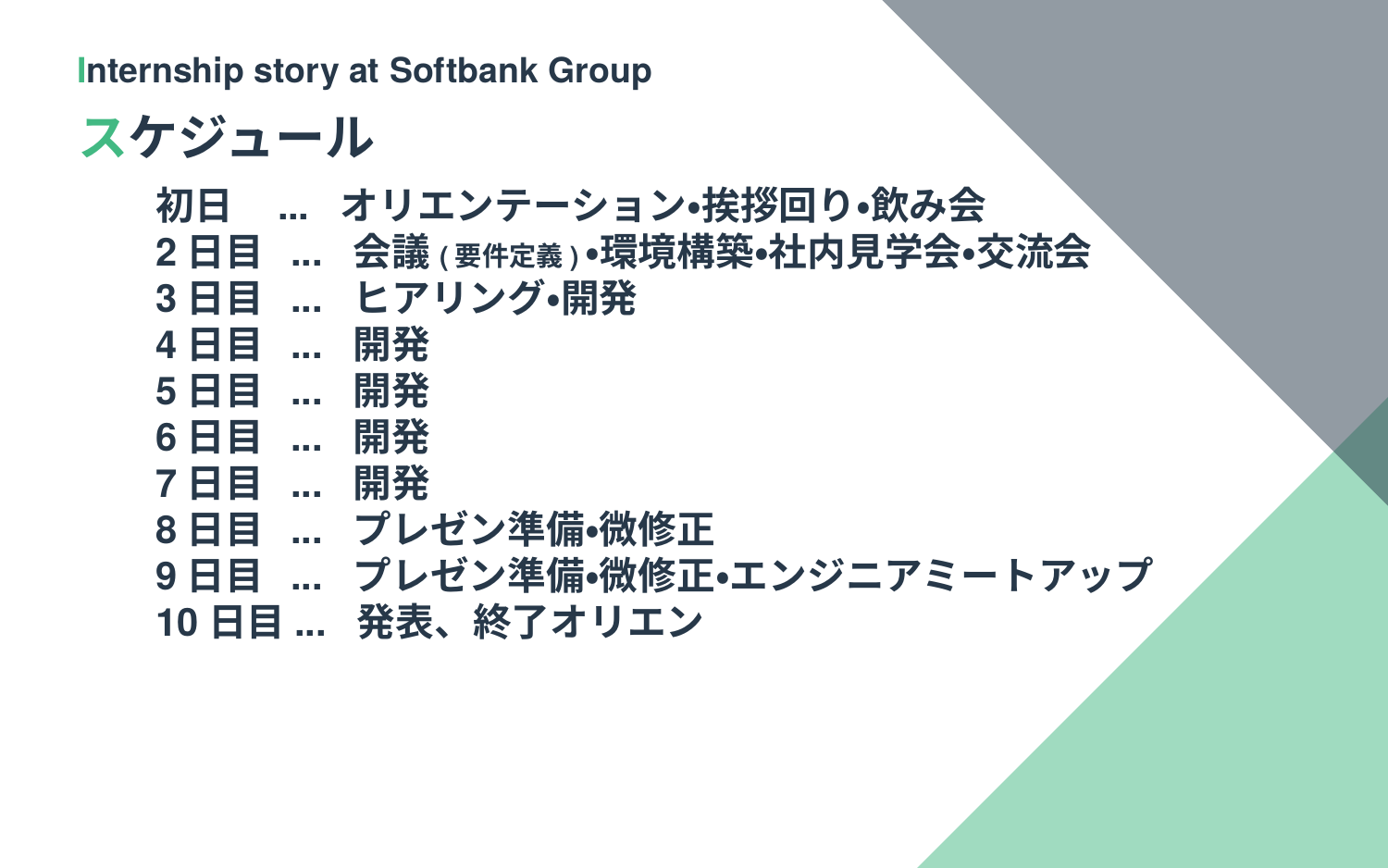

Internship story at Softbank Group
スケジュール
初日    ...  オリエンテーション・挨拶回り・飲み会
2日目  ...  会議(要件定義)・環境構築・社内見学会・交流会
3日目  ...  ヒアリング・開発
4日目  ...  開発
5日目  ...  開発
6日目  ...  開発
7日目  ...  開発
8日目  ...  プレゼン準備・微修正
9日目  ...  プレゼン準備・微修正・エンジニアミートアップ
10日目...  発表、終了オリエン